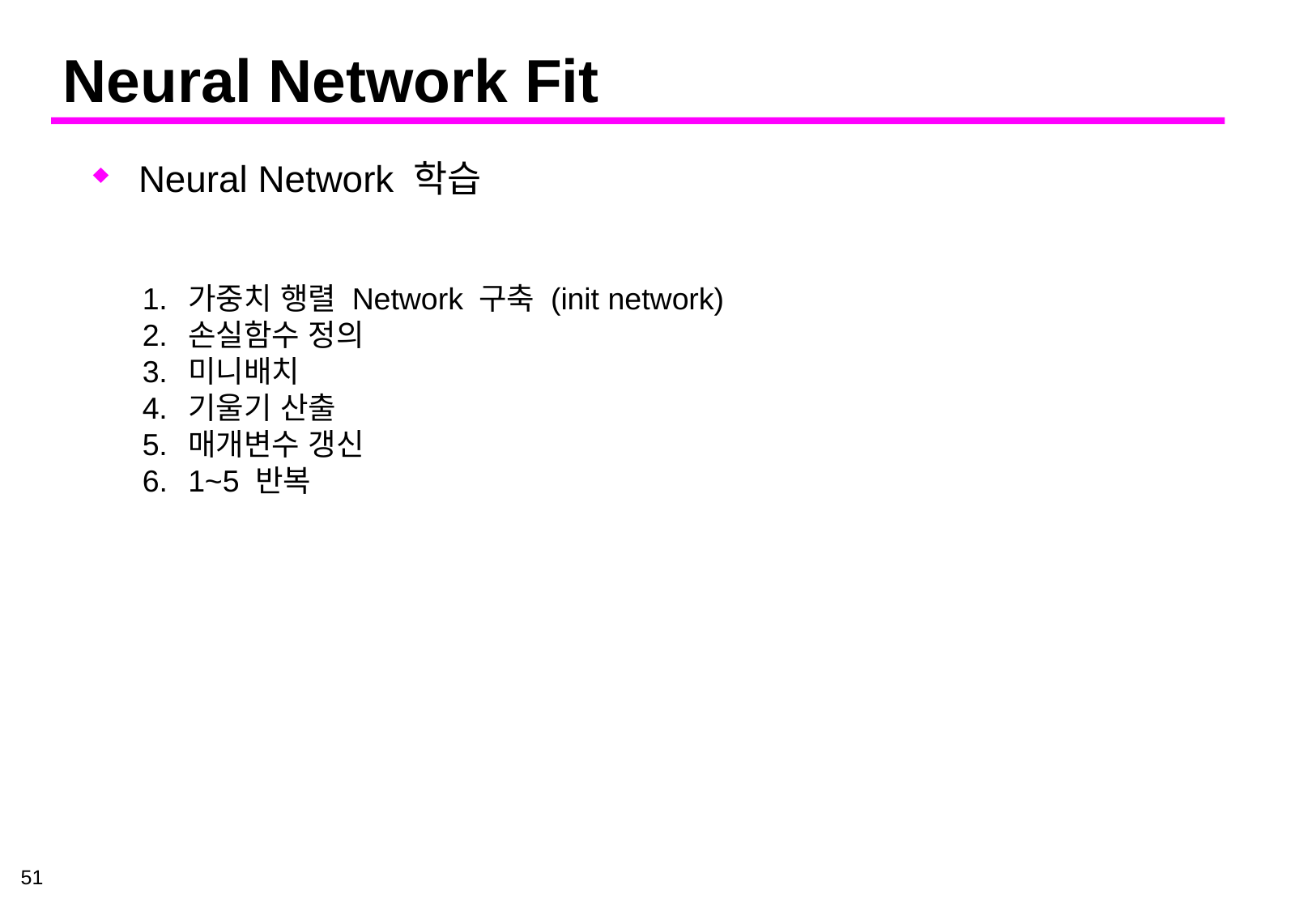

# Neural Network Fit
Neural Network 학습
가중치 행렬 Network 구축 (init network)
손실함수 정의
미니배치
기울기 산출
매개변수 갱신
1~5 반복
51